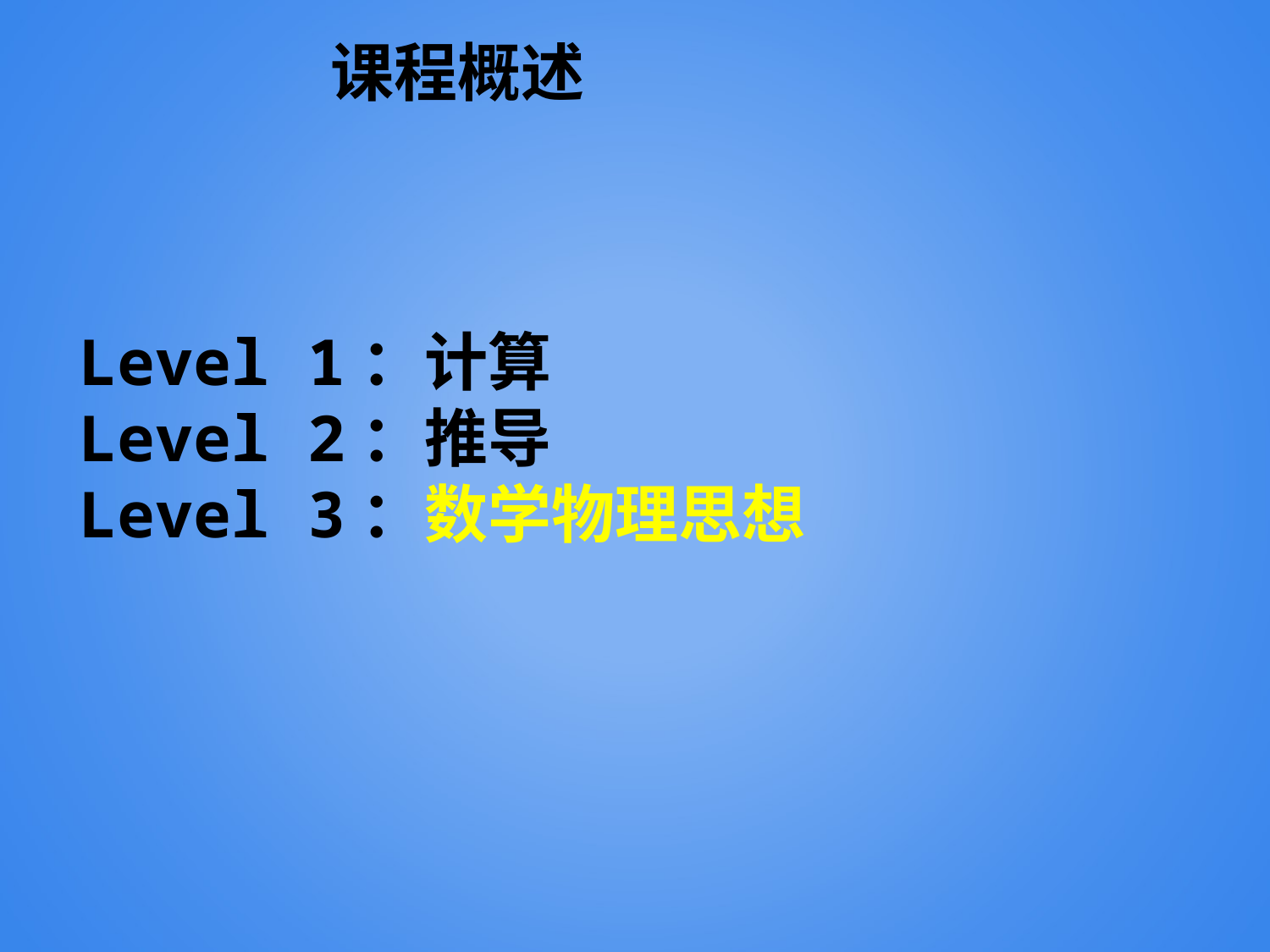

课程概述
Level 1：计算
Level 2：推导
Level 3：数学物理思想